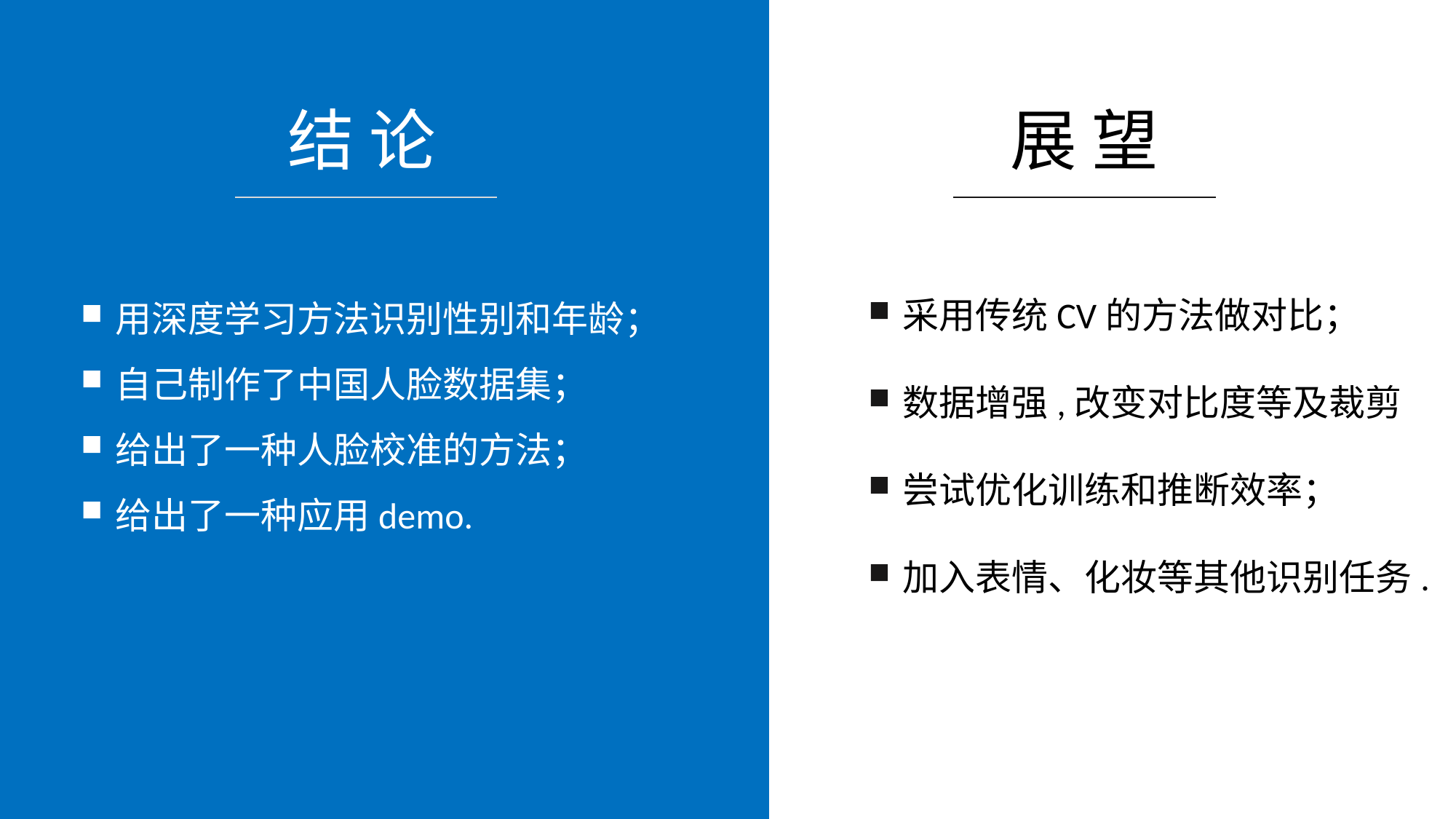

展 望
结 论
采用传统CV的方法做对比；
数据增强,改变对比度等及裁剪
尝试优化训练和推断效率；
加入表情、化妆等其他识别任务.
用深度学习方法识别性别和年龄；
自己制作了中国人脸数据集；
给出了一种人脸校准的方法；
给出了一种应用demo.